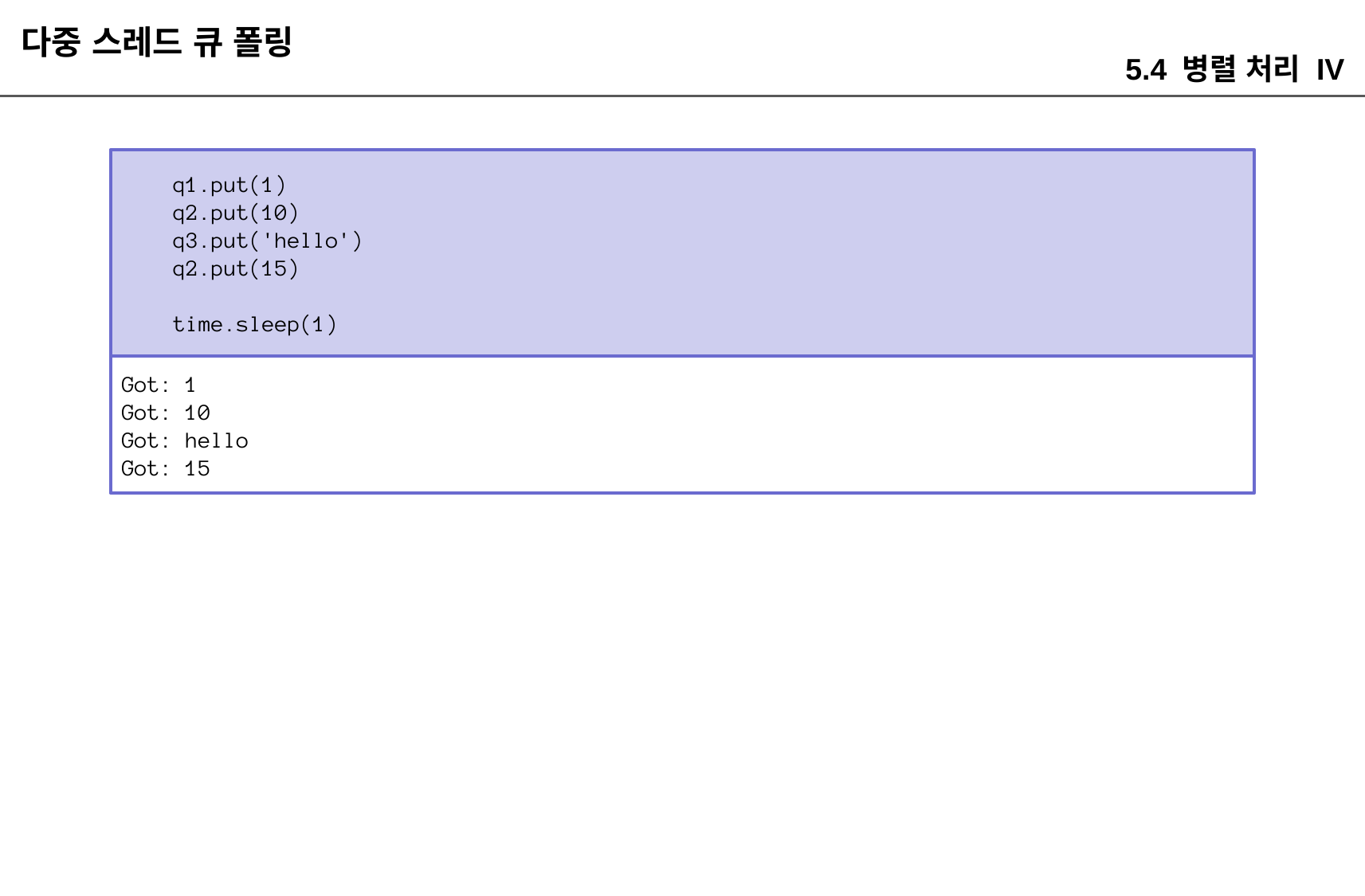

다중 스레드 큐 폴링
5.4 병렬 처리 IV
    q1.put(1)
    q2.put(10)
    q3.put('hello')
    q2.put(15)

    time.sleep(1)
Got: 1
Got: 10
Got: hello
Got: 15